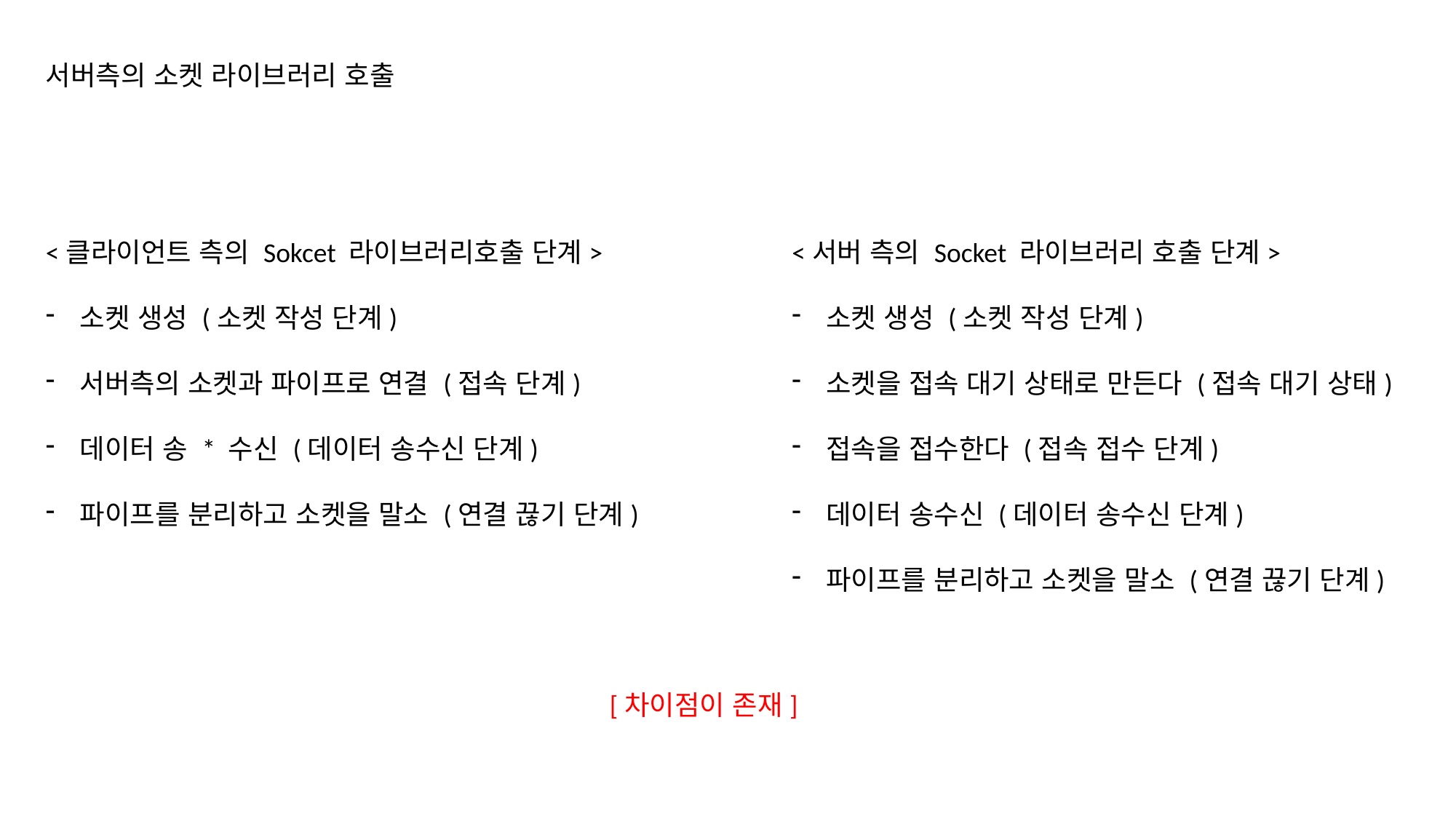

서버측의 소켓 라이브러리 호출
<클라이언트 측의 Sokcet 라이브러리호출 단계>

소켓 생성 (소켓 작성 단계)

서버측의 소켓과 파이프로 연결 (접속 단계)

데이터 송 * 수신 (데이터 송수신 단계)

파이프를 분리하고 소켓을 말소 (연결 끊기 단계)

<서버 측의 Socket 라이브러리 호출 단계>

소켓 생성 (소켓 작성 단계)

소켓을 접속 대기 상태로 만든다 (접속 대기 상태)

접속을 접수한다 (접속 접수 단계)

데이터 송수신 (데이터 송수신 단계)

파이프를 분리하고 소켓을 말소 (연결 끊기 단계)

[차이점이 존재]